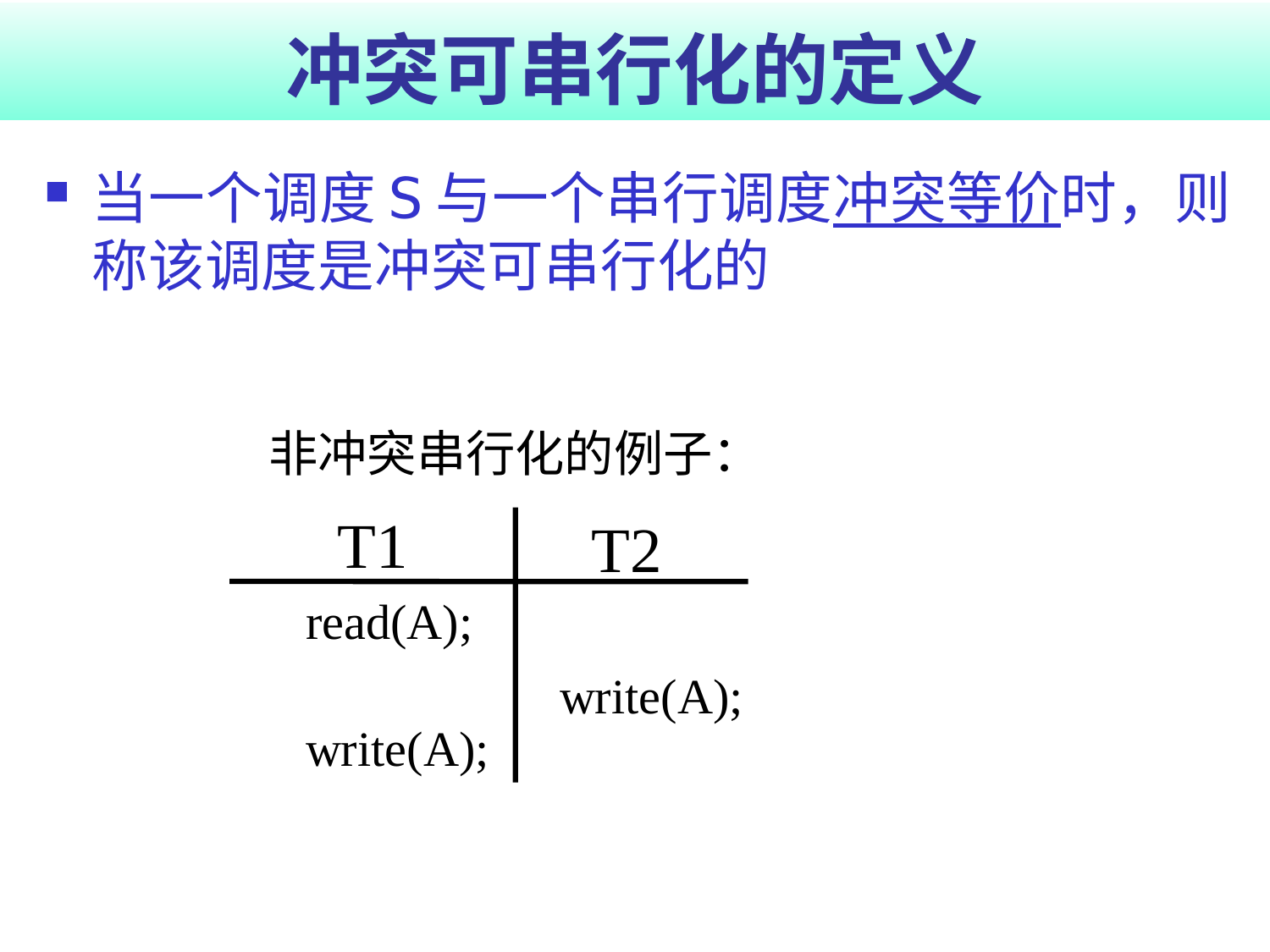

# 冲突可串行化的定义
当一个调度S与一个串行调度冲突等价时，则称该调度是冲突可串行化的
非冲突串行化的例子：
T1
T2

read(A);
write(A);
write(A);